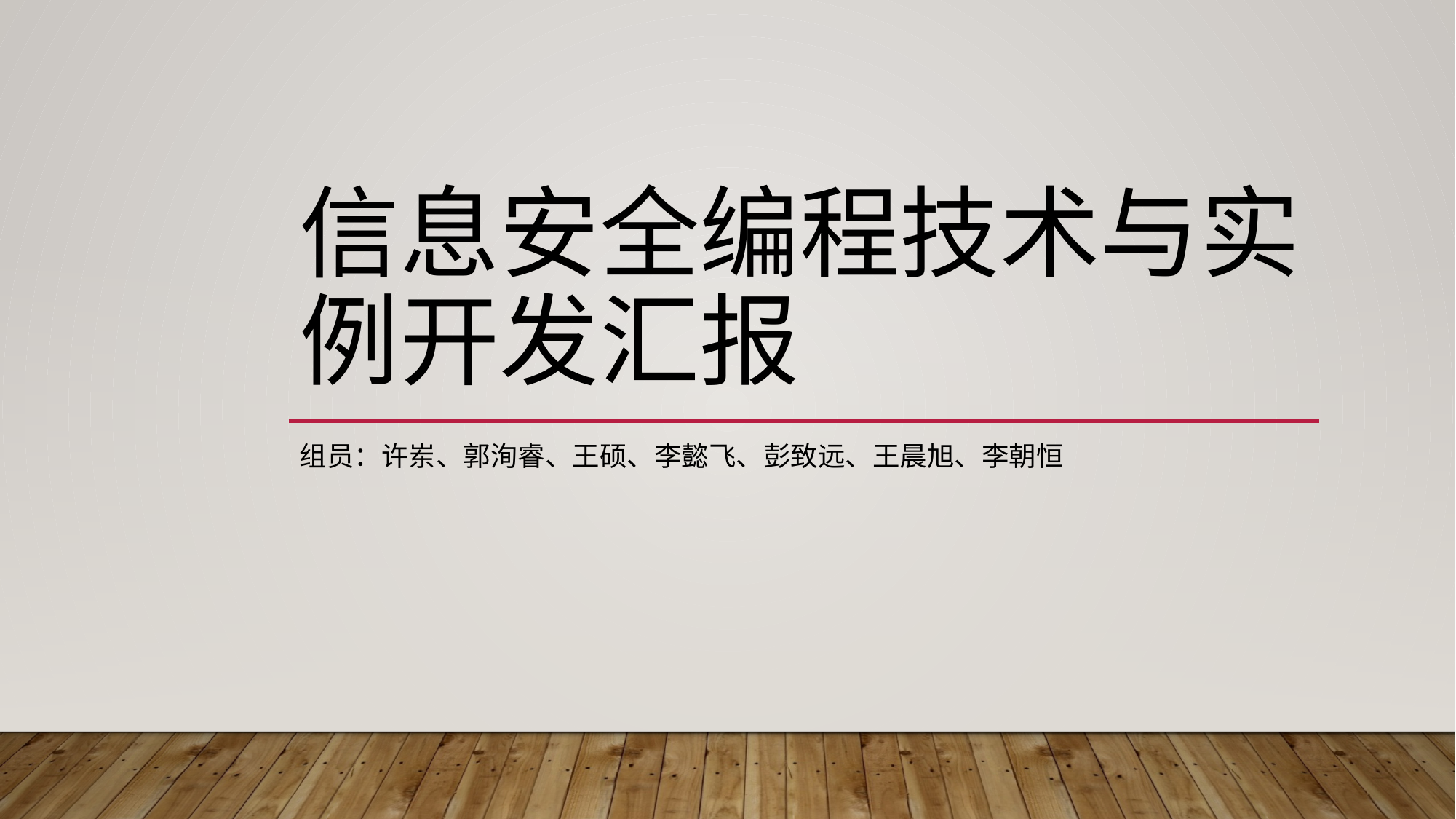

# 信息安全编程技术与实例开发汇报
组员：许岽、郭洵睿、王硕、李懿飞、彭致远、王晨旭、李朝恒